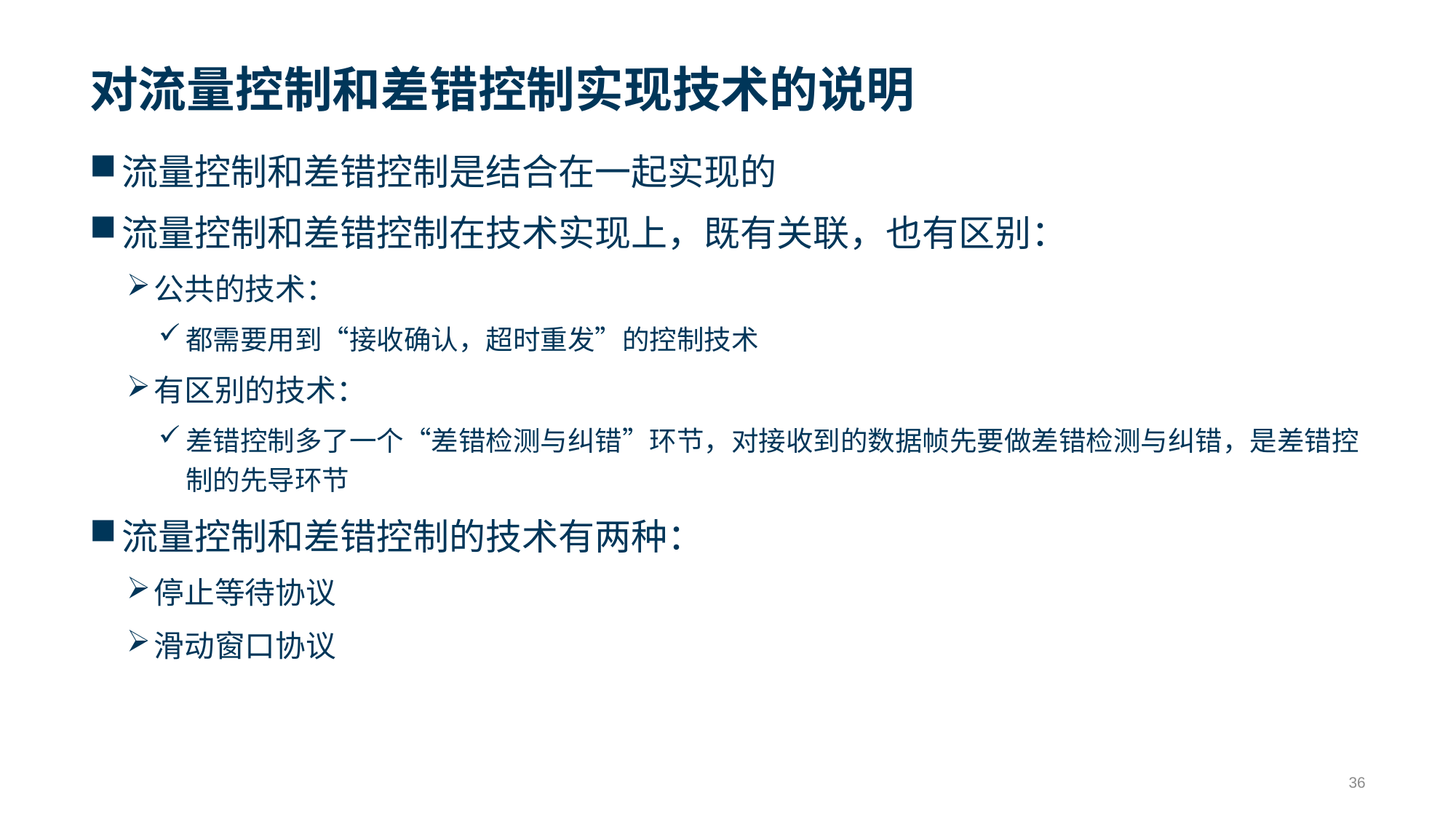

# 对流量控制和差错控制实现技术的说明
流量控制和差错控制是结合在一起实现的
流量控制和差错控制在技术实现上，既有关联，也有区别：
公共的技术：
都需要用到“接收确认，超时重发”的控制技术
有区别的技术：
差错控制多了一个“差错检测与纠错”环节，对接收到的数据帧先要做差错检测与纠错，是差错控制的先导环节
流量控制和差错控制的技术有两种：
停止等待协议
滑动窗口协议

36